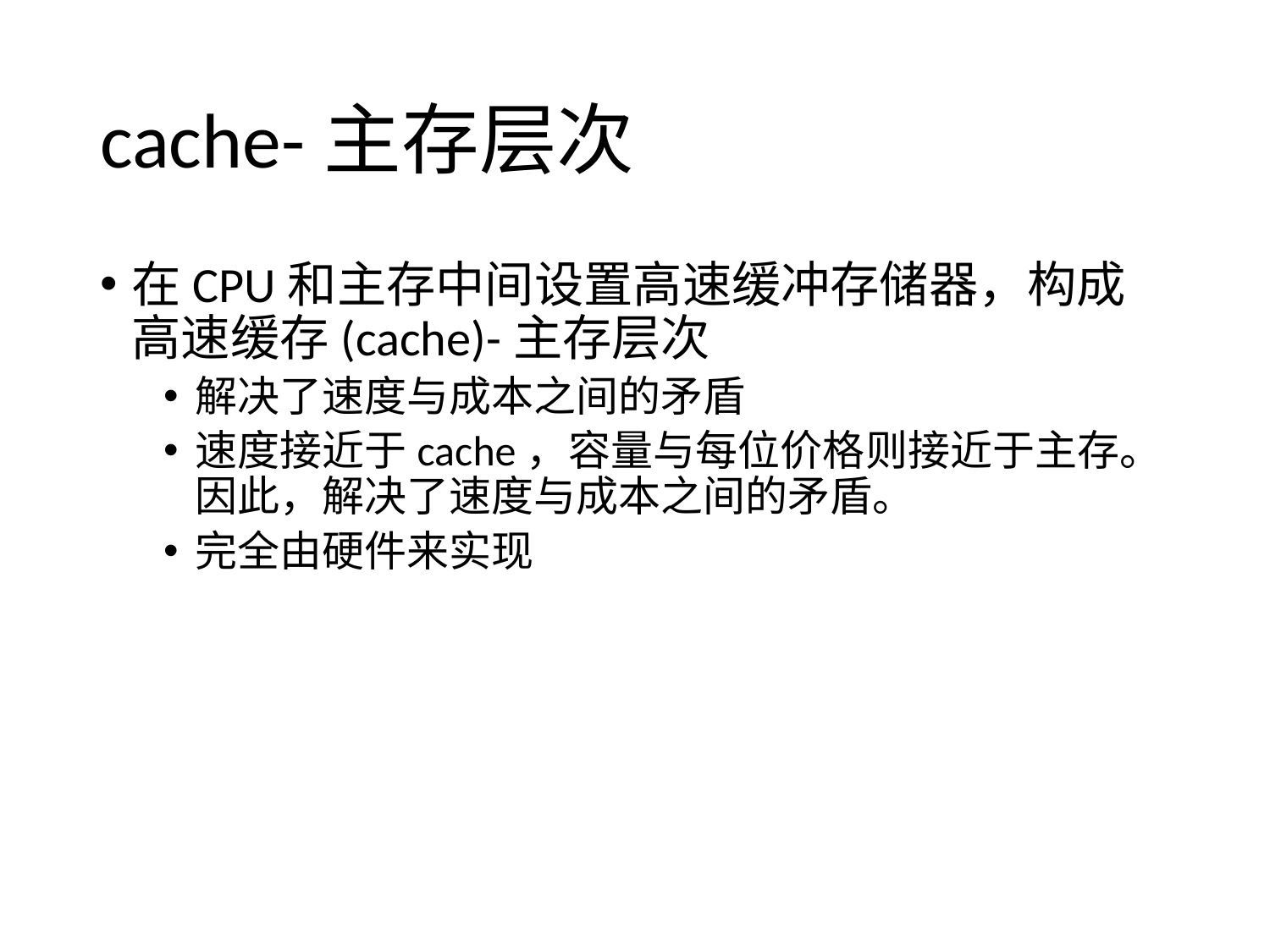

# cache-主存层次
在CPU和主存中间设置高速缓冲存储器，构成高速缓存(cache)-主存层次
解决了速度与成本之间的矛盾
速度接近于cache，容量与每位价格则接近于主存。因此，解决了速度与成本之间的矛盾。
完全由硬件来实现